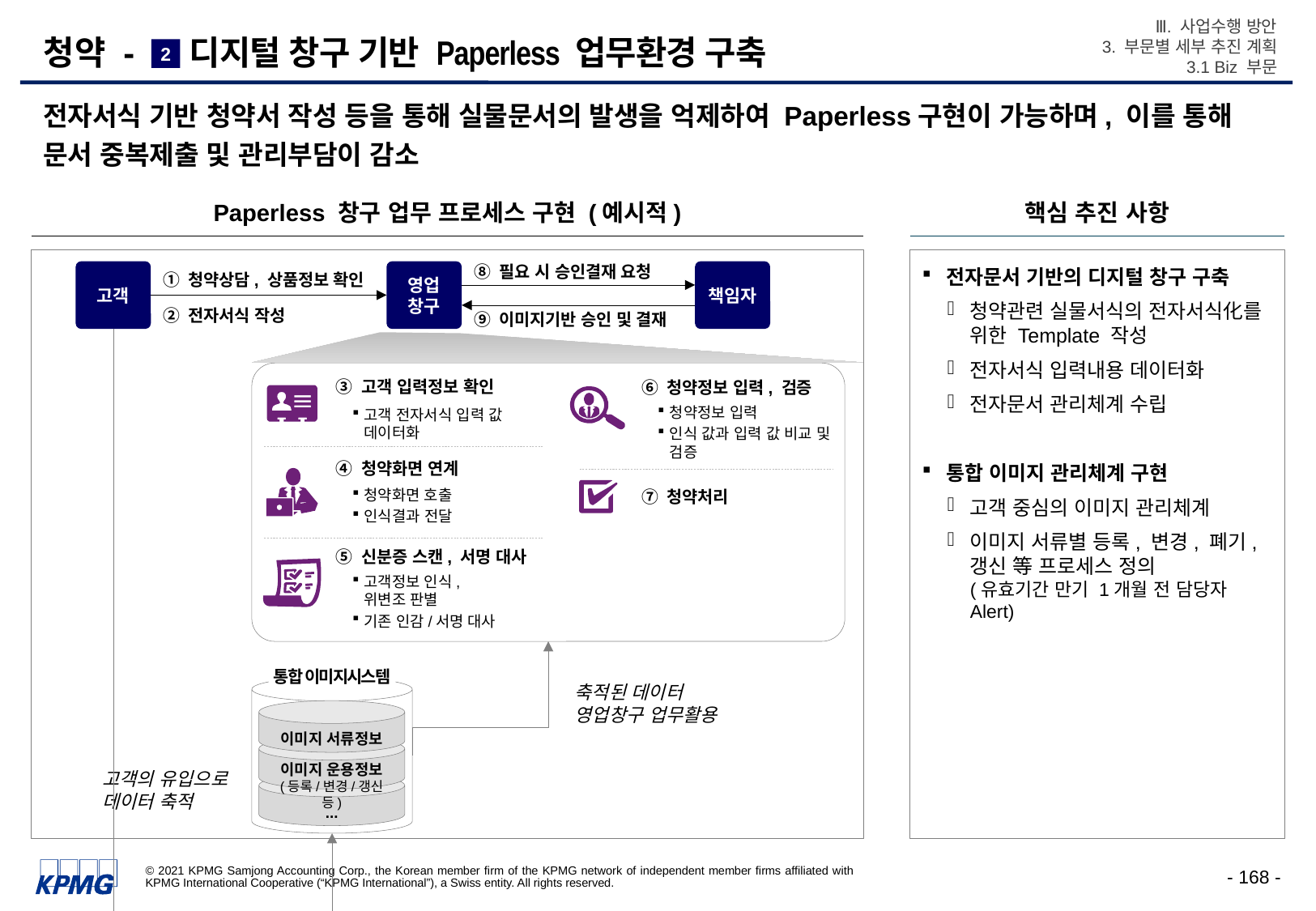

Ⅲ. 사업수행 방안
3. 부문별 세부 추진 계획
3.1 Biz 부문
# 청약 -     디지털 창구 기반 Paperless 업무환경 구축
2
전자서식 기반 청약서 작성 등을 통해 실물문서의 발생을 억제하여 Paperless구현이 가능하며, 이를 통해 문서 중복제출 및 관리부담이 감소
Paperless 창구 업무 프로세스 구현 (예시적)
핵심 추진 사항

전자문서 기반의 디지털 창구 구축
청약관련 실물서식의 전자서식化를 위한 Template 작성
전자서식 입력내용 데이터화
전자문서 관리체계 수립

통합 이미지 관리체계 구현
고객 중심의 이미지 관리체계
이미지 서류별 등록, 변경, 폐기, 갱신 等 프로세스 정의
(유효기간 만기 1개월 전 담당자 Alert)
⑧ 필요 시 승인결재 요청
고객
영업
창구
책임자
① 청약상담, 상품정보 확인
② 전자서식 작성
⑨ 이미지기반 승인 및 결재

③ 고객 입력정보 확인
⑥ 청약정보 입력, 검증

고객 전자서식 입력 값 데이터화
청약정보 입력
인식 값과 입력 값 비교 및 검증
④ 청약화면 연계

⑦ 청약처리
청약화면 호출
인식결과 전달
⑤ 신분증 스캔, 서명 대사

고객정보 인식,
위변조 판별
기존 인감/서명 대사
통합 이미지시스템
축적된 데이터
영업창구 업무활용

이미지 서류정보
이미지 운용정보
(등록/변경/갱신 등)
...
고객의 유입으로 데이터 축적